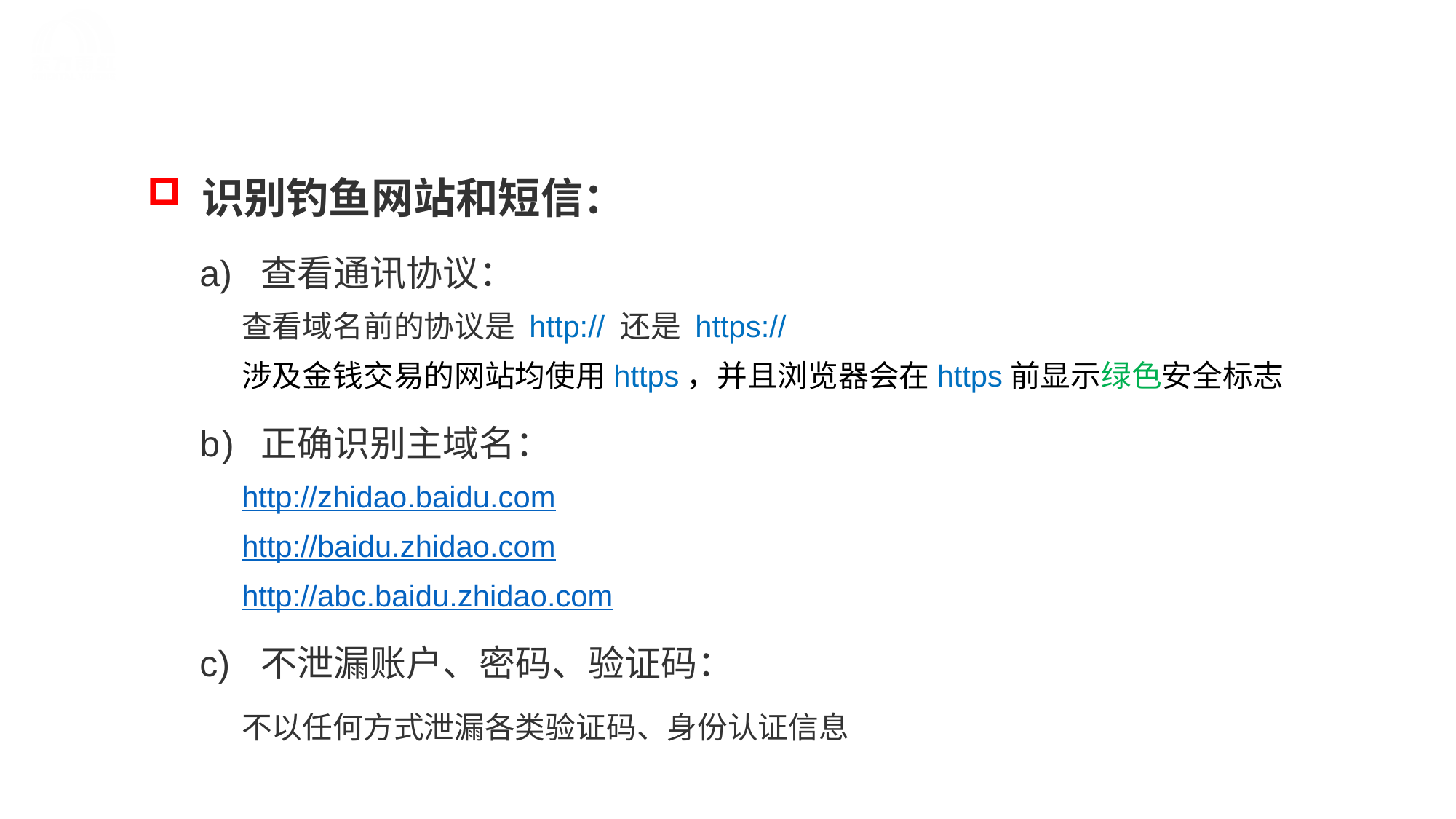

识别钓鱼网站和短信：
查看通讯协议：
查看域名前的协议是 http:// 还是 https://
涉及金钱交易的网站均使用https，并且浏览器会在https前显示绿色安全标志
正确识别主域名：
http://zhidao.baidu.com
http://baidu.zhidao.com
http://abc.baidu.zhidao.com
不泄漏账户、密码、验证码：
不以任何方式泄漏各类验证码、身份认证信息